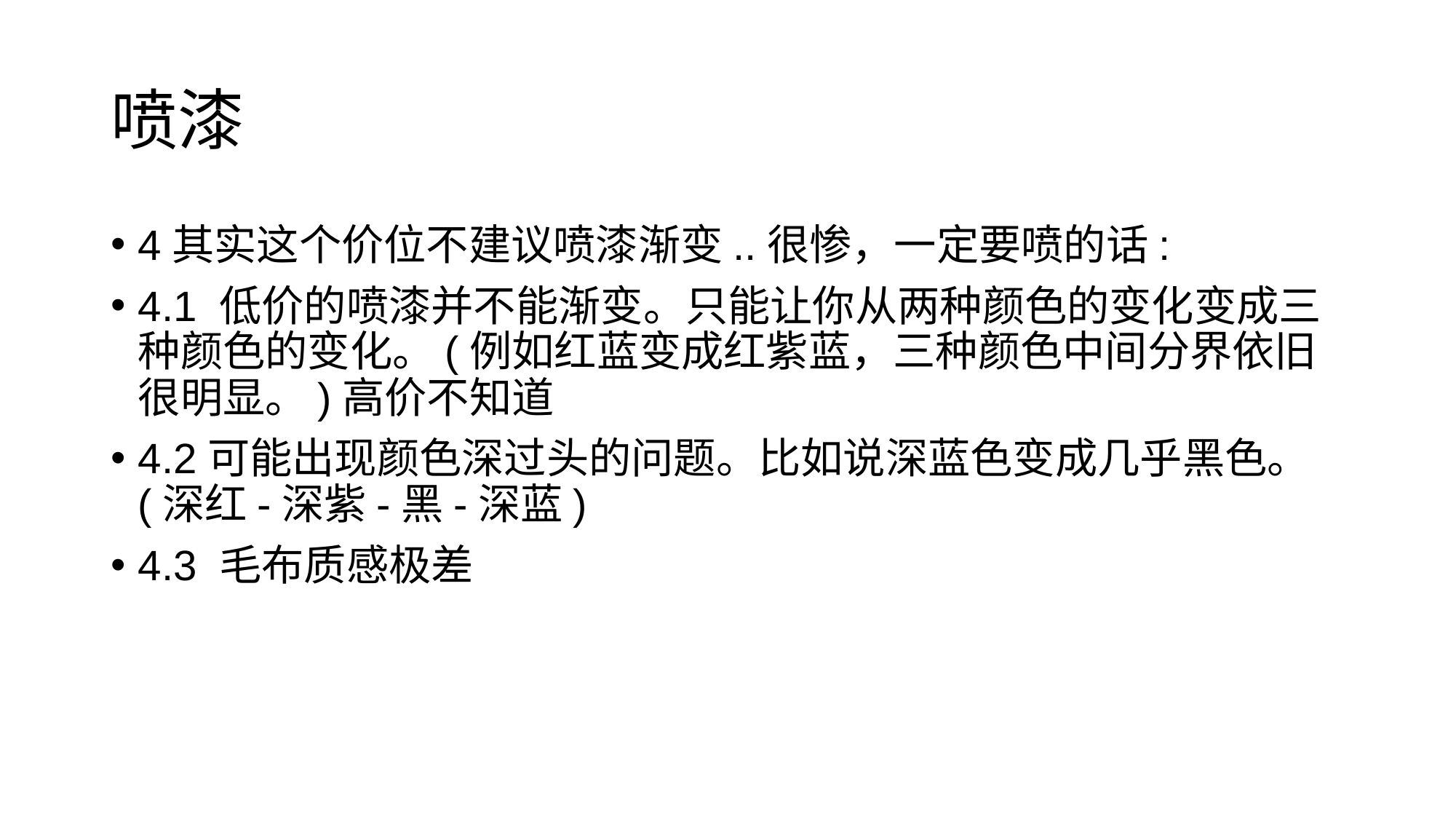

# 喷漆
4其实这个价位不建议喷漆渐变..很惨，一定要喷的话:
4.1 低价的喷漆并不能渐变。只能让你从两种颜色的变化变成三种颜色的变化。(例如红蓝变成红紫蓝，三种颜色中间分界依旧很明显。)高价不知道
4.2可能出现颜色深过头的问题。比如说深蓝色变成几乎黑色。(深红-深紫-黑-深蓝)
4.3 毛布质感极差